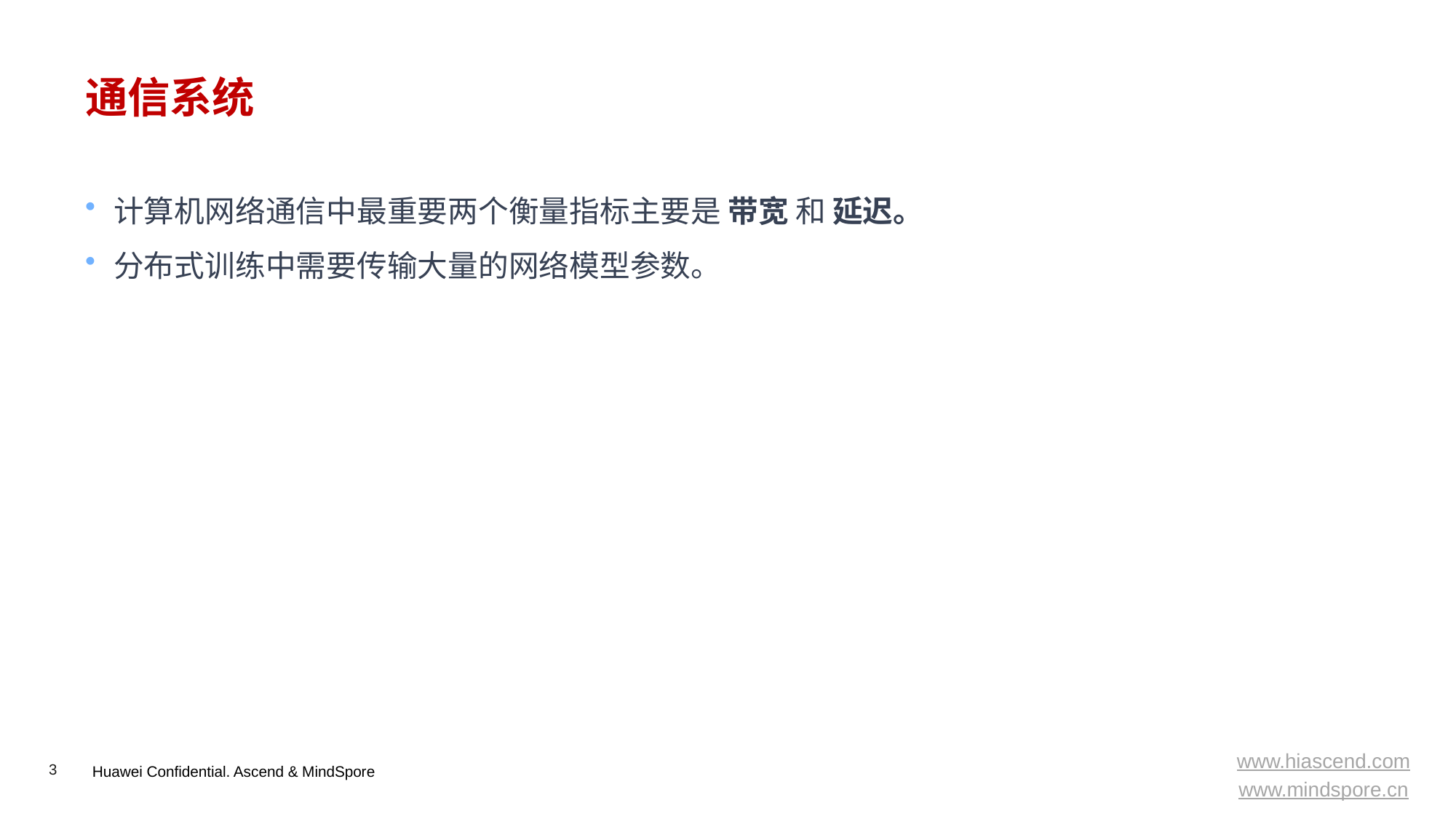

# 通信系统
计算机网络通信中最重要两个衡量指标主要是 带宽 和 延迟。
分布式训练中需要传输大量的网络模型参数。